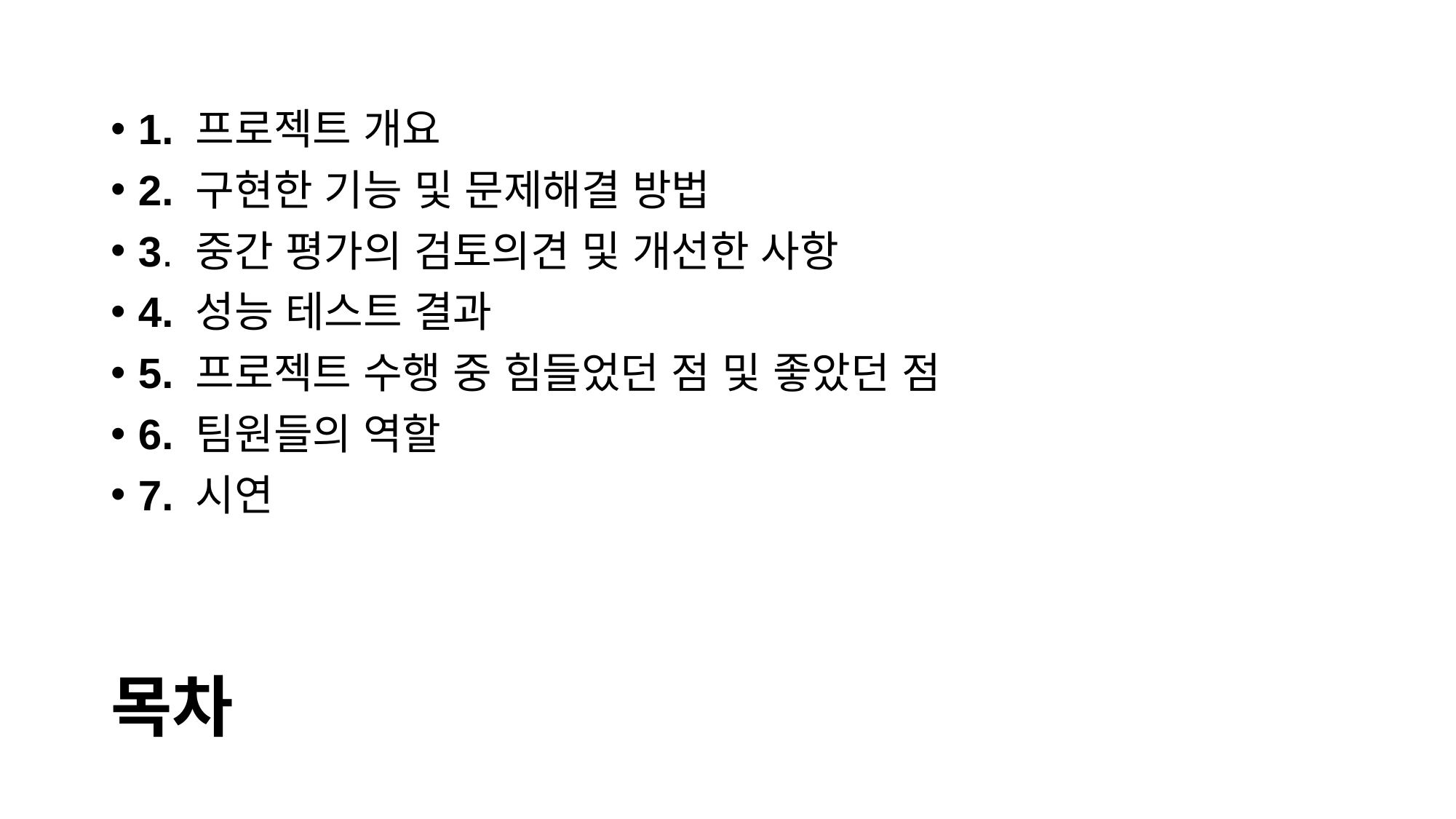

1. 프로젝트 개요
2. 구현한 기능 및 문제해결 방법
3. 중간 평가의 검토의견 및 개선한 사항
4. 성능 테스트 결과
5. 프로젝트 수행 중 힘들었던 점 및 좋았던 점
6. 팀원들의 역할
7. 시연
# 목차